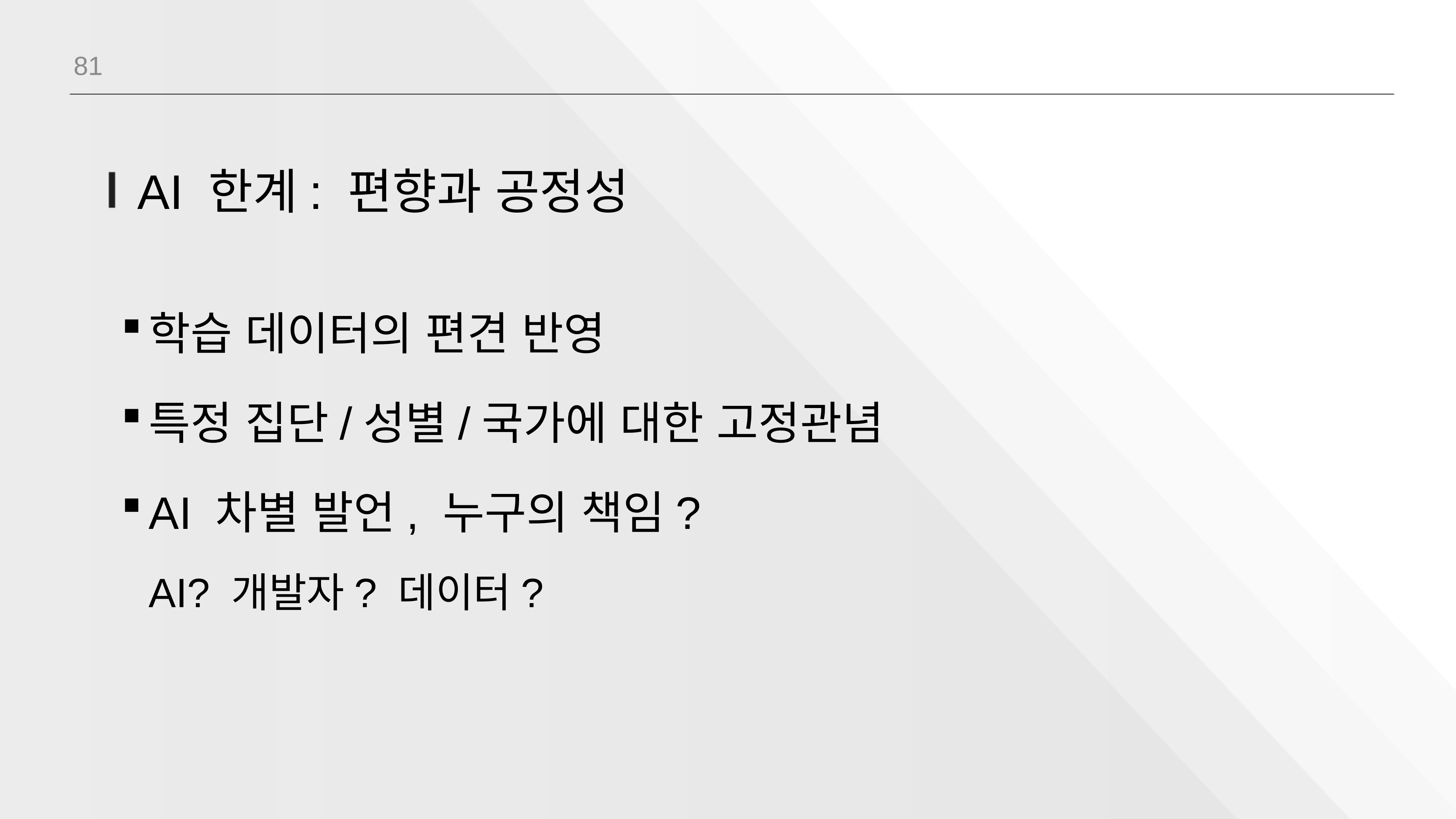

81
# AI 한계: 편향과 공정성
학습 데이터의 편견 반영
특정 집단/성별/국가에 대한 고정관념
AI 차별 발언, 누구의 책임?
AI? 개발자? 데이터?